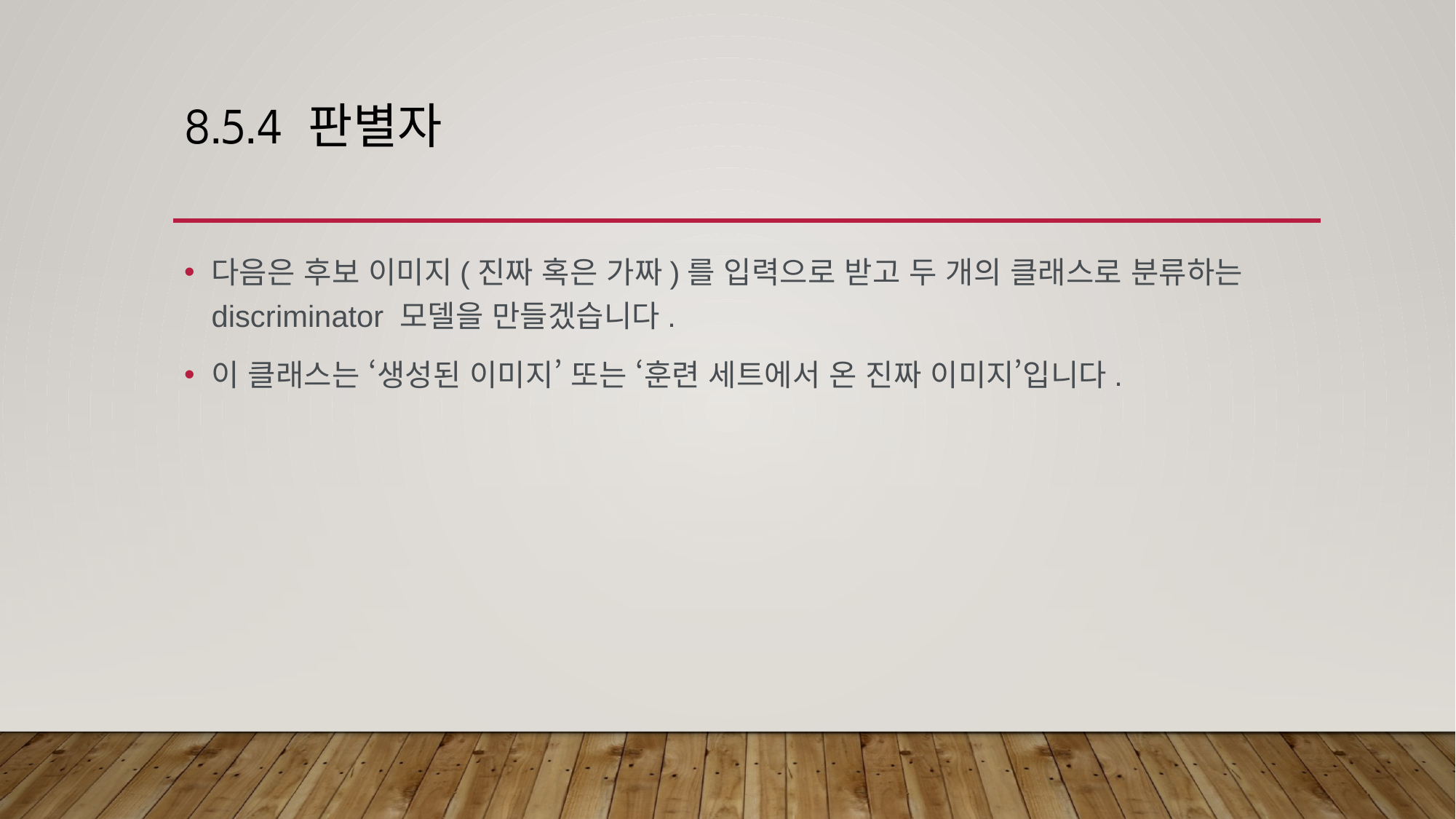

# 8.5.4 판별자
다음은 후보 이미지(진짜 혹은 가짜)를 입력으로 받고 두 개의 클래스로 분류하는 discriminator 모델을 만들겠습니다.
이 클래스는 ‘생성된 이미지’ 또는 ‘훈련 세트에서 온 진짜 이미지’입니다.